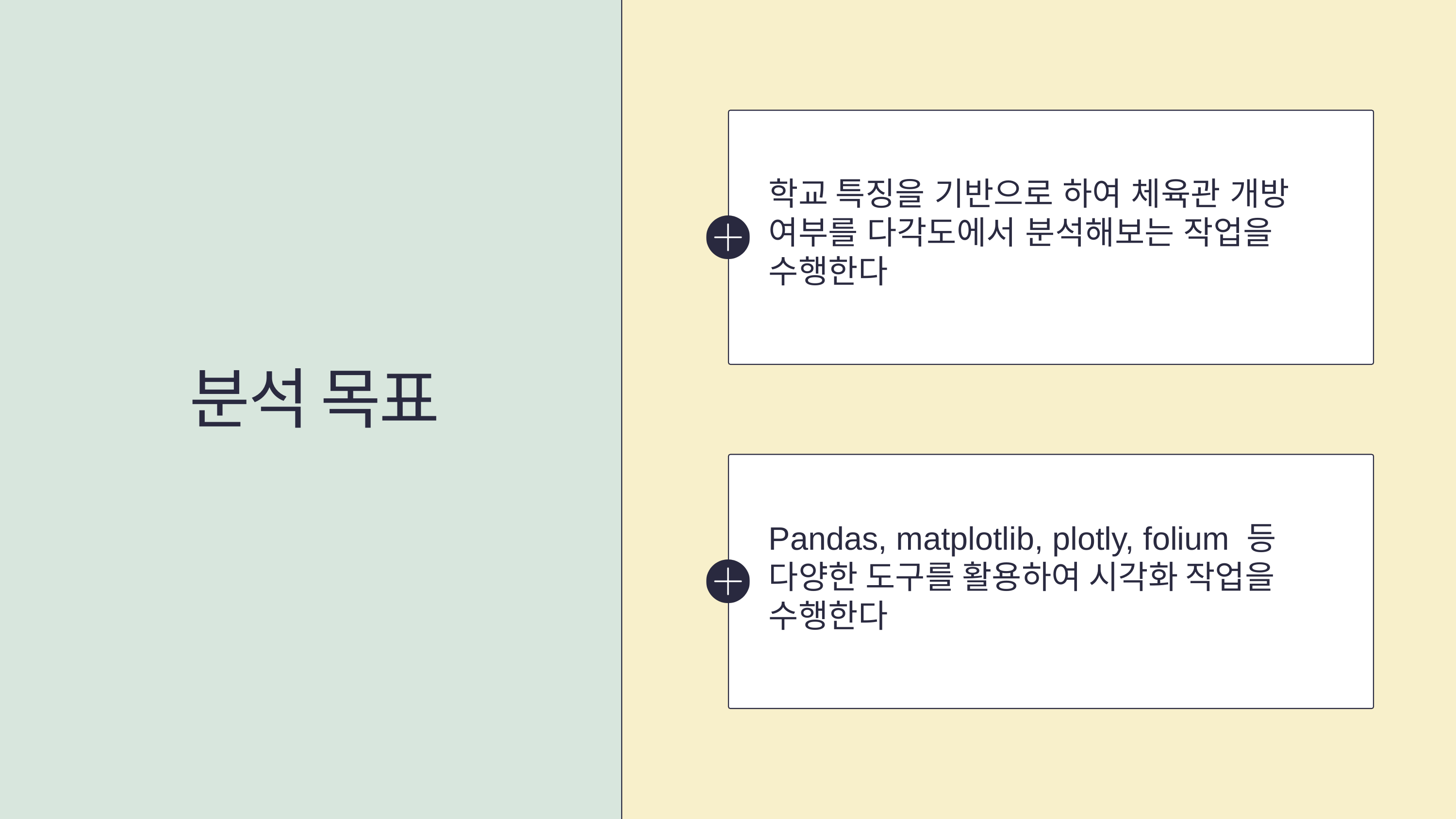

학교 특징을 기반으로 하여 체육관 개방 여부를 다각도에서 분석해보는 작업을 수행한다

분석 목표

Pandas, matplotlib, plotly, folium 등 다양한 도구를 활용하여 시각화 작업을 수행한다